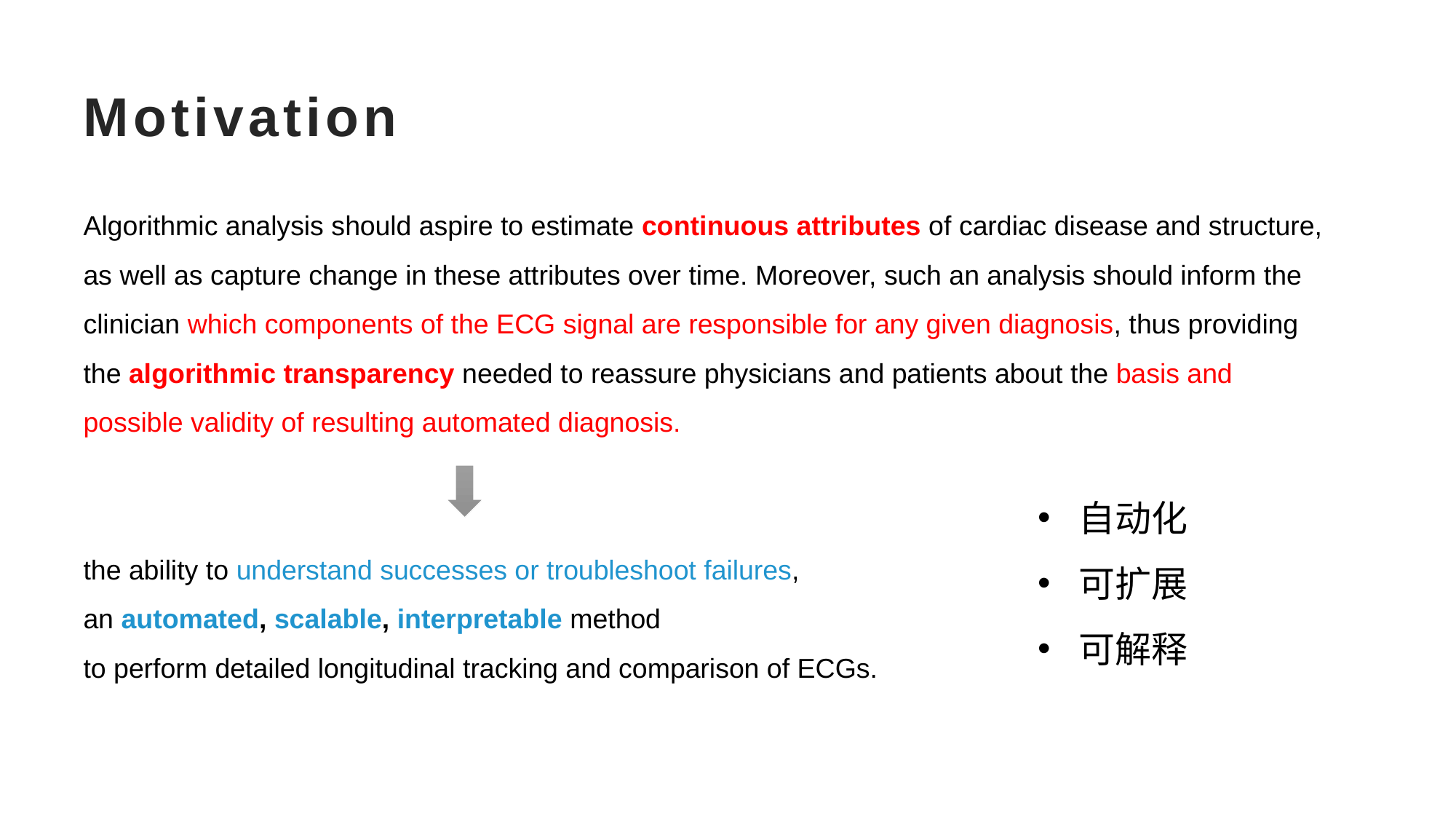

# Motivation
Algorithmic analysis should aspire to estimate continuous attributes of cardiac disease and structure, as well as capture change in these attributes over time. Moreover, such an analysis should inform the clinician which components of the ECG signal are responsible for any given diagnosis, thus providing the algorithmic transparency needed to reassure physicians and patients about the basis and possible validity of resulting automated diagnosis.

the ability to understand successes or troubleshoot failures,
an automated, scalable, interpretable method
to perform detailed longitudinal tracking and comparison of ECGs.

自动化
可扩展
可解释